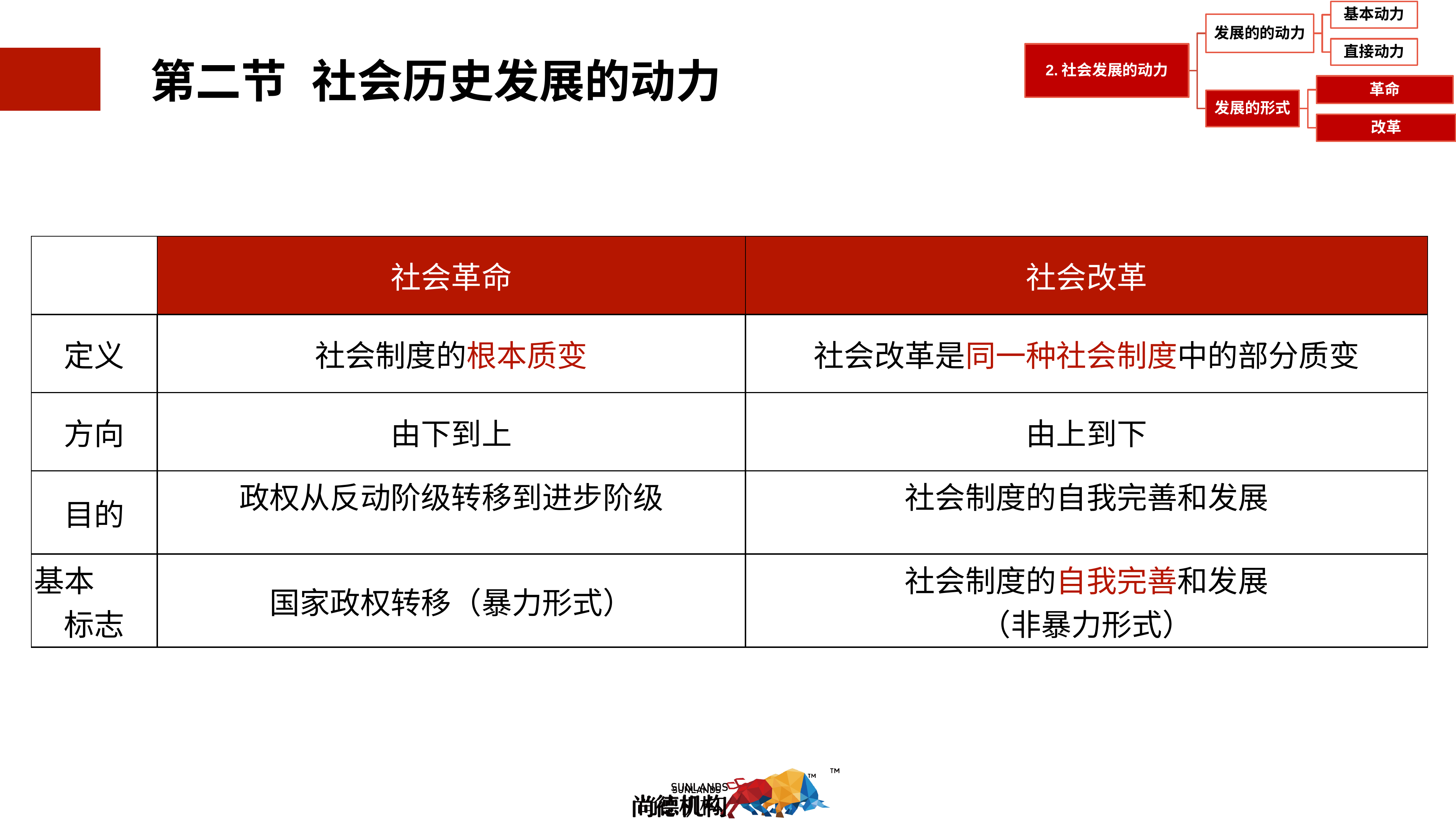

2.社会发展的动力
发展的的动力
基本动力
直接动力
发展的形式
革命
改革
3.2.3革命和改革在社会发展中的作用
第二节  社会历史发展的动力
|  | 社会革命 | 社会改革 |
| --- | --- | --- |
| 定义 | 社会制度的根本质变 | 社会改革是同一种社会制度中的部分质变 |
| 方向 | 由下到上 | 由上到下 |
| 目的 | 政权从反动阶级转移到进步阶级 | 社会制度的自我完善和发展 |
| 基本 标志 | 国家政权转移（暴力形式） | 社会制度的自我完善和发展 （非暴力形式） |